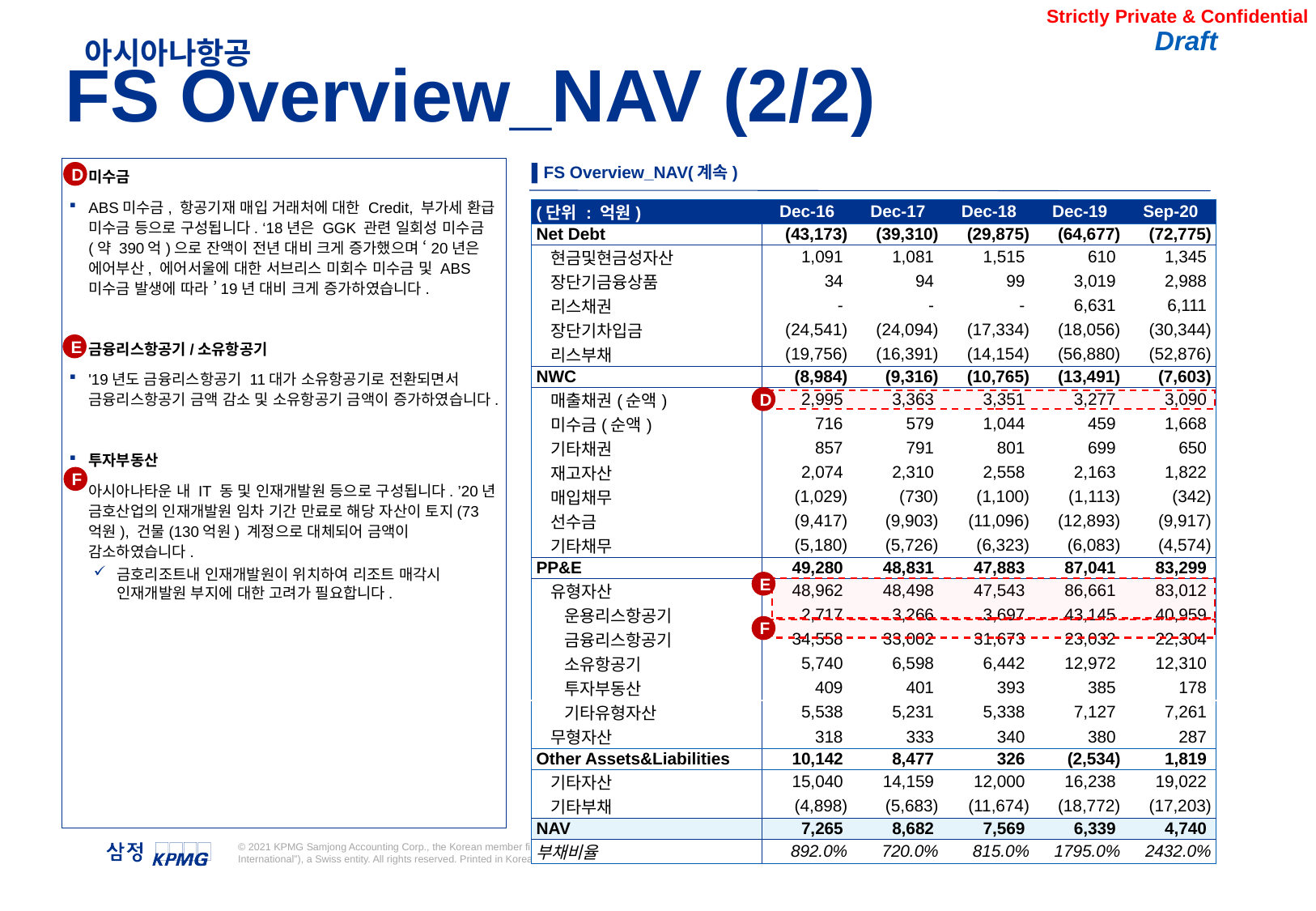

아시아나항공
FS Overview_NAV (2/2)
▌FS Overview_NAV(계속)
미수금
ABS미수금, 항공기재 매입 거래처에 대한 Credit, 부가세 환급 미수금 등으로 구성됩니다. ‘18년은 GGK 관련 일회성 미수금(약 390억)으로 잔액이 전년 대비 크게 증가했으며 ‘20년은 에어부산, 에어서울에 대한 서브리스 미회수 미수금 및 ABS 미수금 발생에 따라 ’19년 대비 크게 증가하였습니다.

금융리스항공기/소유항공기
'19년도 금융리스항공기 11대가 소유항공기로 전환되면서 금융리스항공기 금액 감소 및 소유항공기 금액이 증가하였습니다.

투자부동산
아시아나타운 내 IT 동 및 인재개발원 등으로 구성됩니다. ’20년 금호산업의 인재개발원 임차 기간 만료로 해당 자산이 토지(73억원), 건물(130억원) 계정으로 대체되어 금액이 감소하였습니다.
금호리조트내 인재개발원이 위치하여 리조트 매각시 인재개발원 부지에 대한 고려가 필요합니다.

D

| (단위 : 억원) | Dec-16 | Dec-17 | Dec-18 | Dec-19 | Sep-20 |
| --- | --- | --- | --- | --- | --- |
| Net Debt | (43,173) | (39,310) | (29,875) | (64,677) | (72,775) |
| 현금및현금성자산 | 1,091 | 1,081 | 1,515 | 610 | 1,345 |
| 장단기금융상품 | 34 | 94 | 99 | 3,019 | 2,988 |
| 리스채권 | - | - | - | 6,631 | 6,111 |
| 장단기차입금 | (24,541) | (24,094) | (17,334) | (18,056) | (30,344) |
| 리스부채 | (19,756) | (16,391) | (14,154) | (56,880) | (52,876) |
| NWC | (8,984) | (9,316) | (10,765) | (13,491) | (7,603) |
| 매출채권(순액) | 2,995 | 3,363 | 3,351 | 3,277 | 3,090 |
| 미수금(순액) | 716 | 579 | 1,044 | 459 | 1,668 |
| 기타채권 | 857 | 791 | 801 | 699 | 650 |
| 재고자산 | 2,074 | 2,310 | 2,558 | 2,163 | 1,822 |
| 매입채무 | (1,029) | (730) | (1,100) | (1,113) | (342) |
| 선수금 | (9,417) | (9,903) | (11,096) | (12,893) | (9,917) |
| 기타채무 | (5,180) | (5,726) | (6,323) | (6,083) | (4,574) |
| PP&E | 49,280 | 48,831 | 47,883 | 87,041 | 83,299 |
| 유형자산 | 48,962 | 48,498 | 47,543 | 86,661 | 83,012 |
| 운용리스항공기 | 2,717 | 3,266 | 3,697 | 43,145 | 40,959 |
| 금융리스항공기 | 34,558 | 33,002 | 31,673 | 23,032 | 22,304 |
| 소유항공기 | 5,740 | 6,598 | 6,442 | 12,972 | 12,310 |
| 투자부동산 | 409 | 401 | 393 | 385 | 178 |
| 기타유형자산 | 5,538 | 5,231 | 5,338 | 7,127 | 7,261 |
| 무형자산 | 318 | 333 | 340 | 380 | 287 |
| Other Assets&Liabilities | 10,142 | 8,477 | 326 | (2,534) | 1,819 |
| 기타자산 | 15,040 | 14,159 | 12,000 | 16,238 | 19,022 |
| 기타부채 | (4,898) | (5,683) | (11,674) | (18,772) | (17,203) |
| NAV | 7,265 | 8,682 | 7,569 | 6,339 | 4,740 |
| 부채비율 | 892.0% | 720.0% | 815.0% | 1795.0% | 2432.0% |
E
D

F
E

F